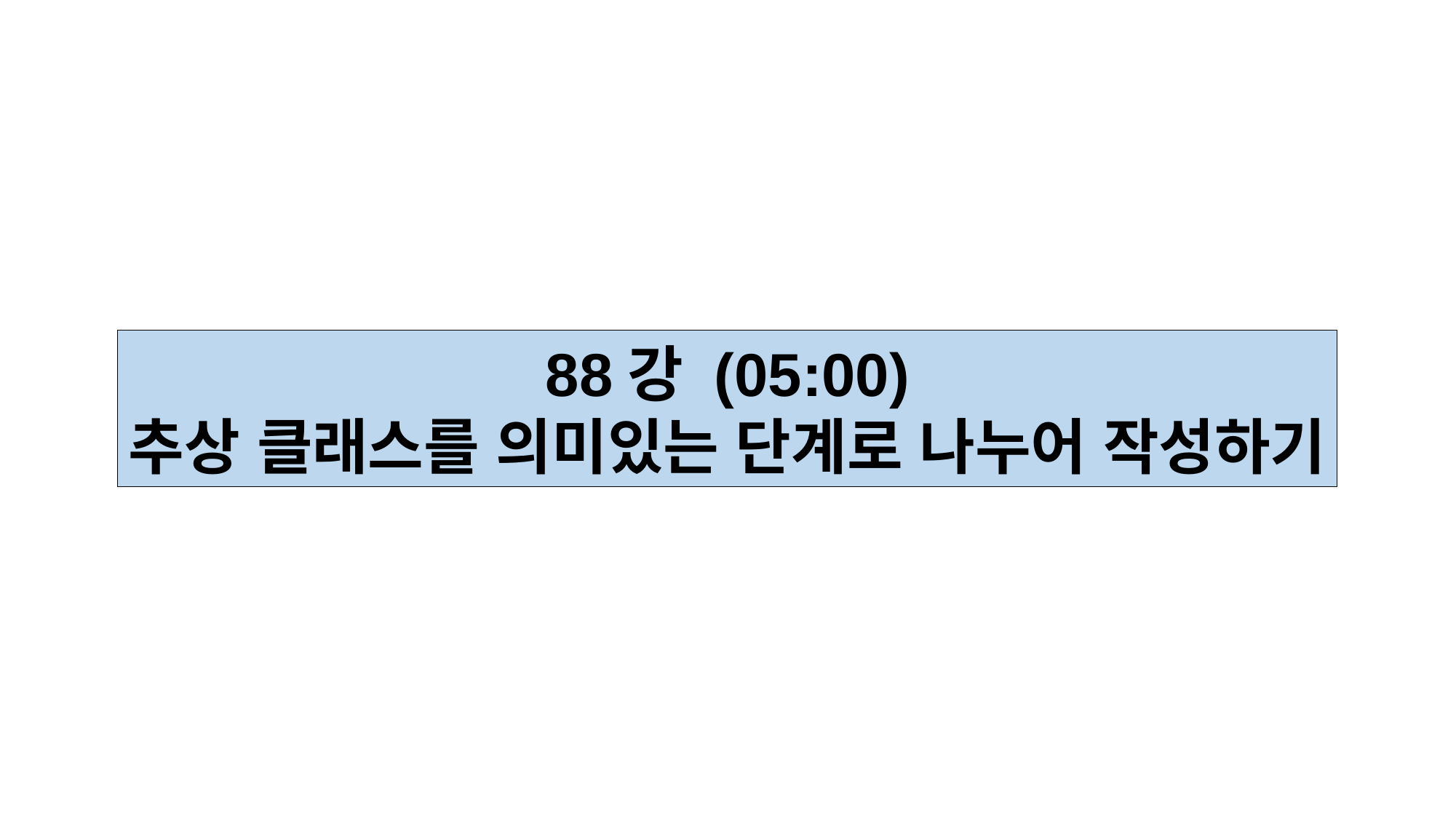

88강 (05:00)
추상 클래스를 의미있는 단계로 나누어 작성하기